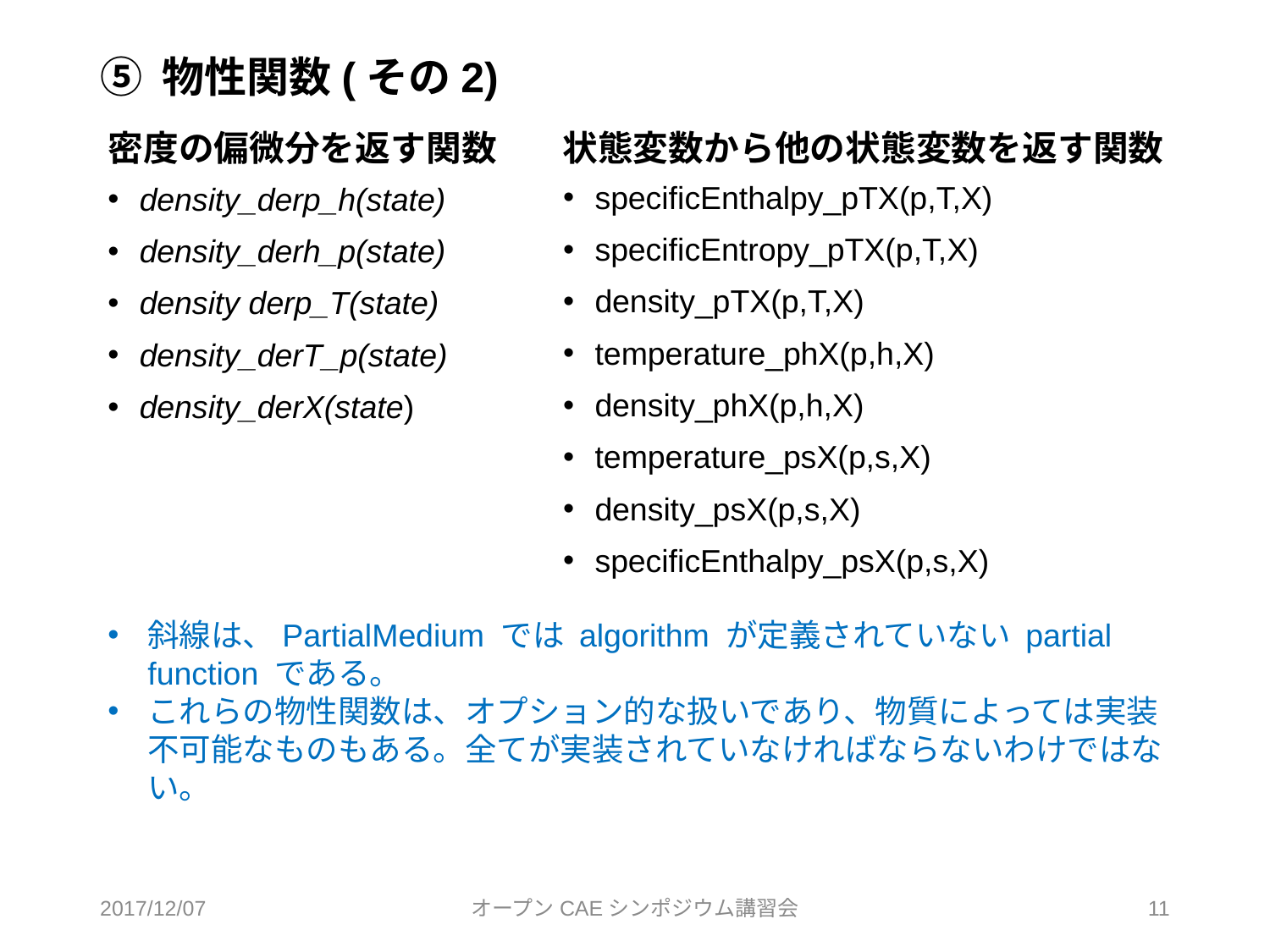

# ⑤ 物性関数(その2)
密度の偏微分を返す関数
状態変数から他の状態変数を返す関数
specificEnthalpy_pTX(p,T,X)
specificEntropy_pTX(p,T,X)
density_pTX(p,T,X)
temperature_phX(p,h,X)
density_phX(p,h,X)
temperature_psX(p,s,X)
density_psX(p,s,X)
specificEnthalpy_psX(p,s,X)
density_derp_h(state)
density_derh_p(state)
density derp_T(state)
density_derT_p(state)
density_derX(state)
斜線は、PartialMedium では algorithm が定義されていない partial function である。
これらの物性関数は、オプション的な扱いであり、物質によっては実装不可能なものもある。全てが実装されていなければならないわけではない。
2017/12/07
オープンCAEシンポジウム講習会
11